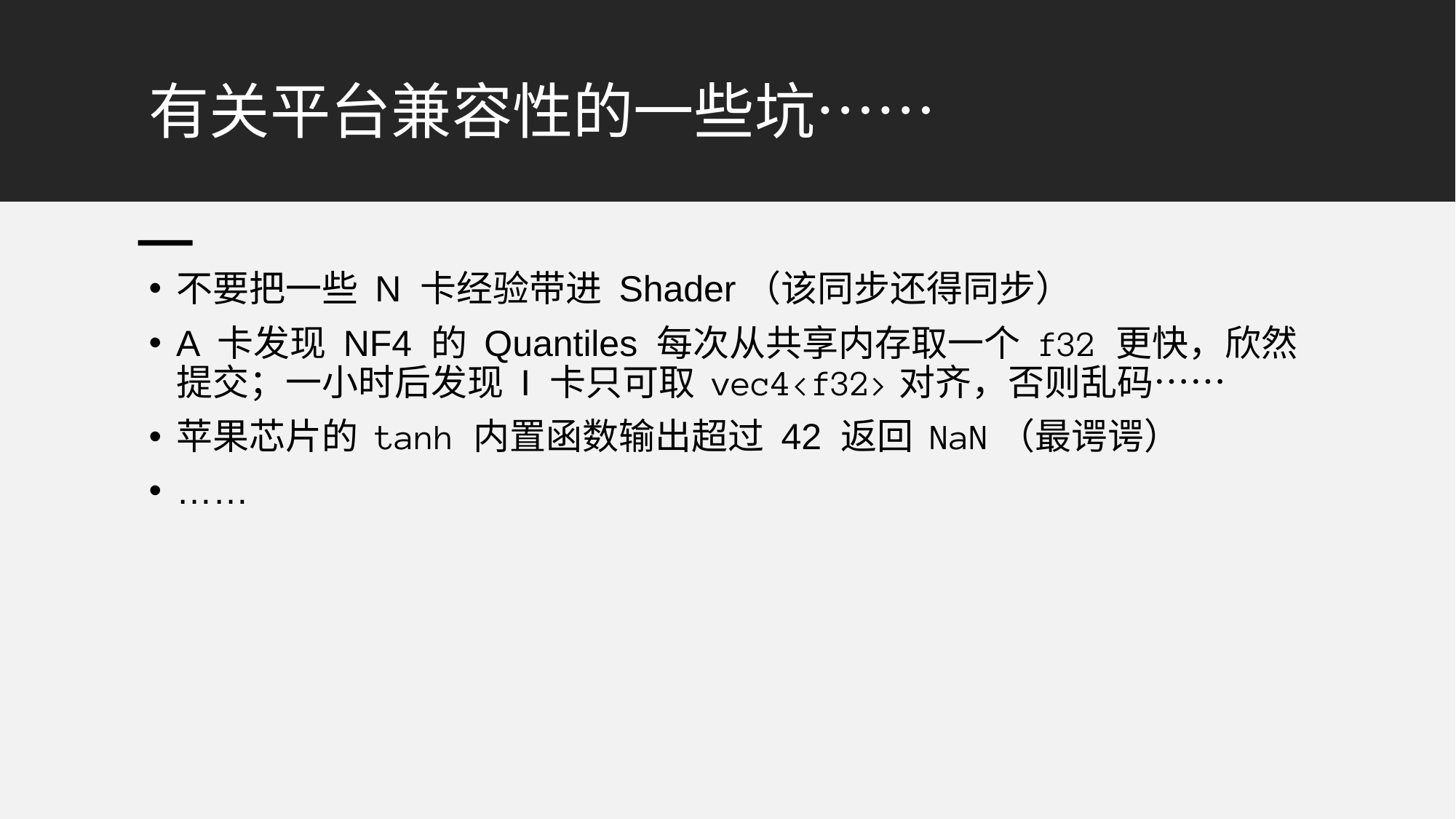

# 有关平台兼容性的一些坑……

不要把一些 N 卡经验带进 Shader（该同步还得同步）
A 卡发现 NF4 的 Quantiles 每次从共享内存取一个 f32 更快，欣然提交；一小时后发现 I 卡只可取 vec4<f32>对齐，否则乱码……
苹果芯片的 tanh 内置函数输出超过 42 返回 NaN（最谔谔）
……